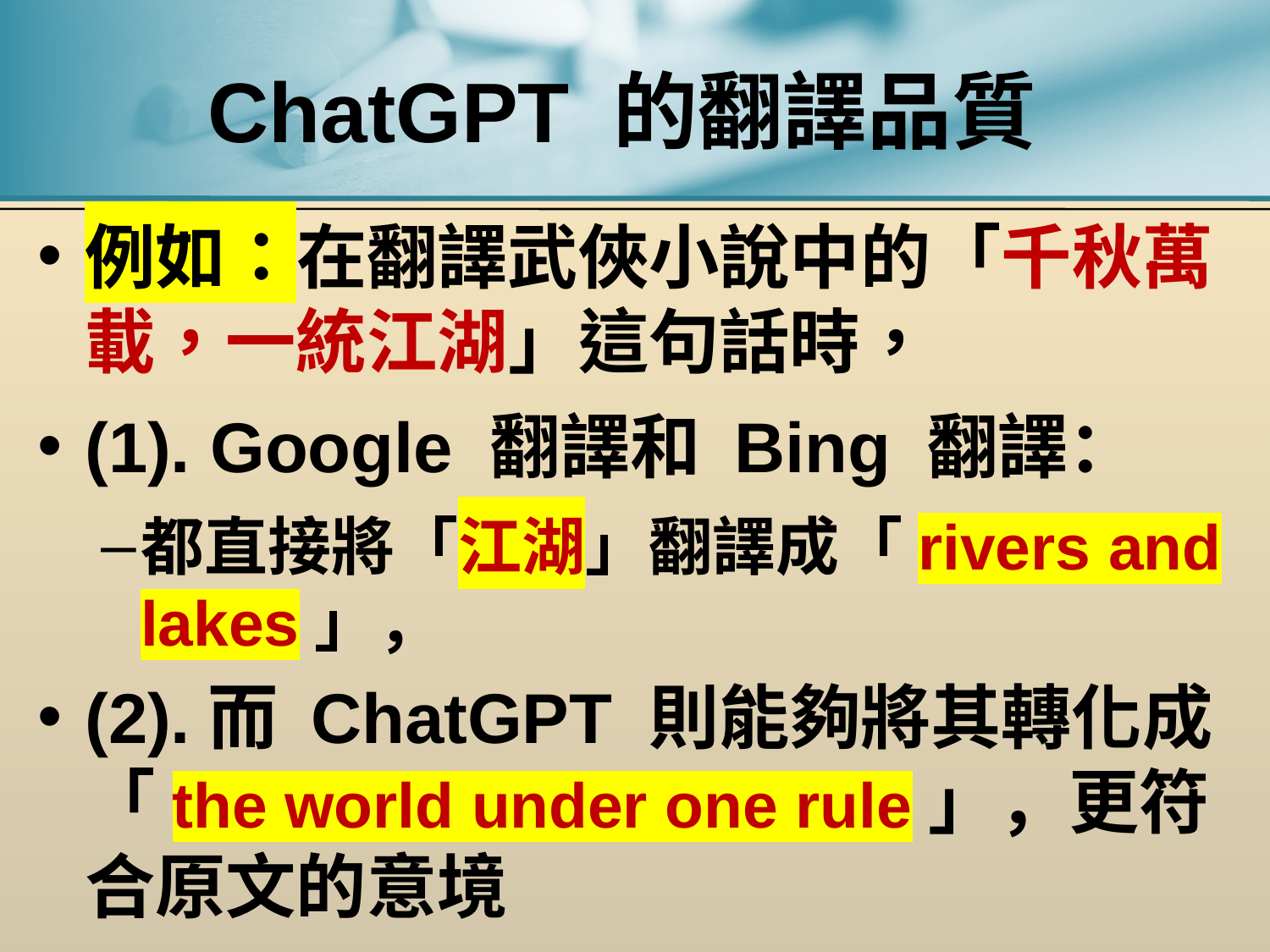

# ChatGPT 的翻譯品質
例如：在翻譯武俠小說中的「千秋萬載，一統江湖」這句話時，
(1). Google 翻譯和 Bing 翻譯：
都直接將「江湖」翻譯成「rivers and lakes」，
(2).而 ChatGPT 則能夠將其轉化成「the world under one rule」，更符合原文的意境